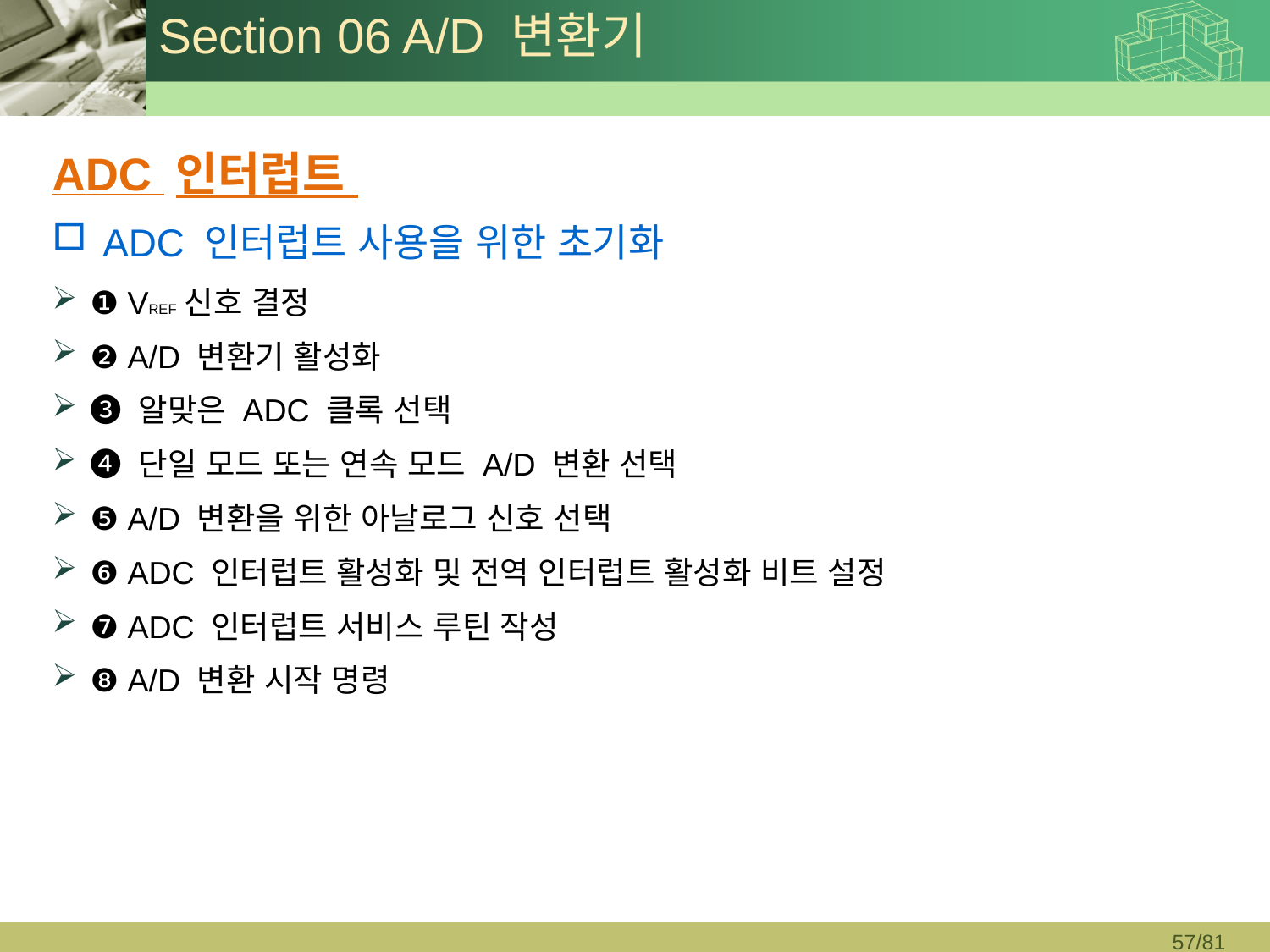

# Section 06 A/D 변환기
ADC 인터럽트
ADC 인터럽트 사용을 위한 초기화
❶ VREF 신호 결정
❷ A/D 변환기 활성화
❸ 알맞은 ADC 클록 선택
❹ 단일 모드 또는 연속 모드 A/D 변환 선택
❺ A/D 변환을 위한 아날로그 신호 선택
❻ ADC 인터럽트 활성화 및 전역 인터럽트 활성화 비트 설정
❼ ADC 인터럽트 서비스 루틴 작성
❽ A/D 변환 시작 명령